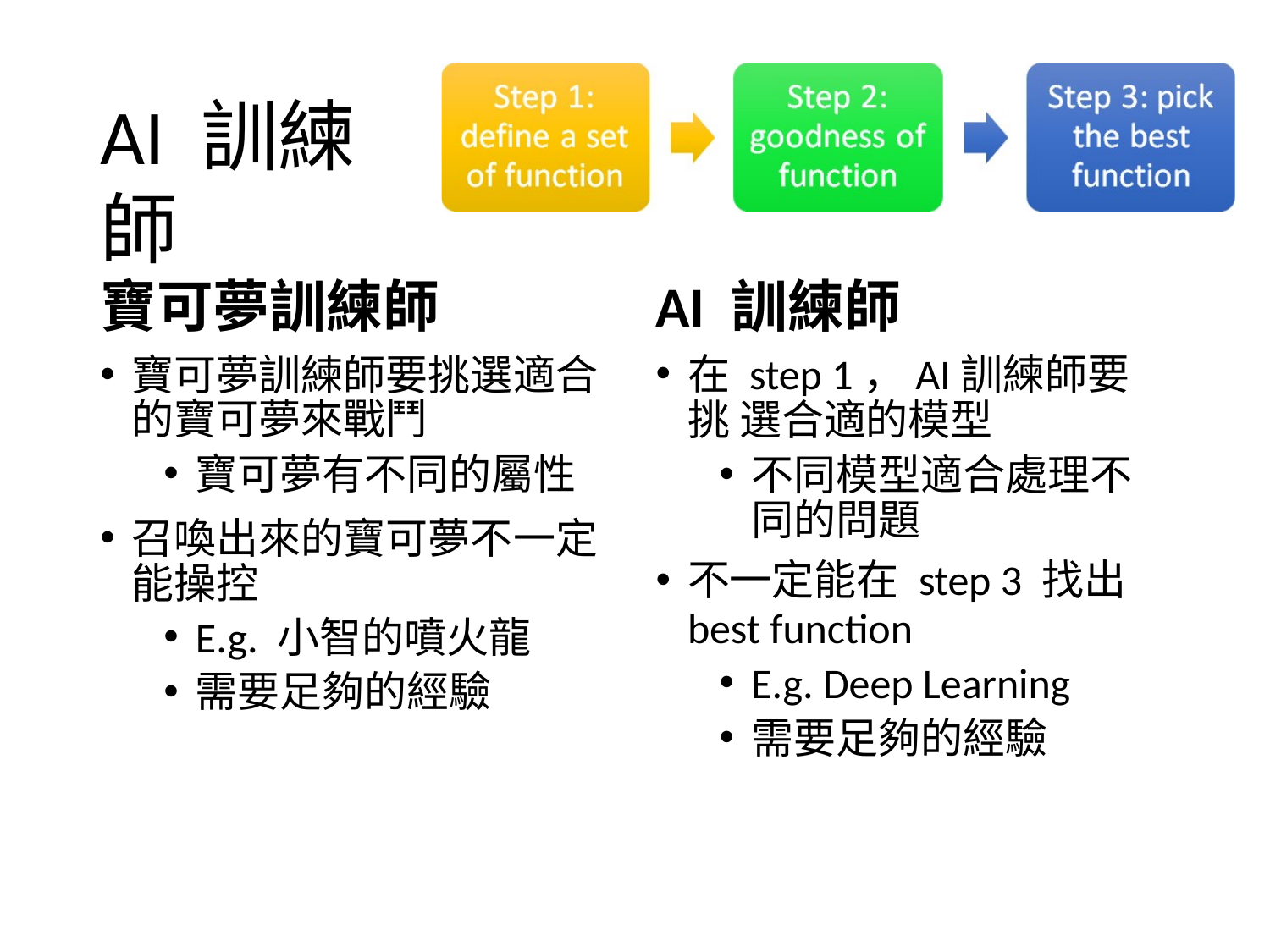

# AI 訓練師
寶可夢訓練師
寶可夢訓練師要挑選適合 的寶可夢來戰鬥
寶可夢有不同的屬性
召喚出來的寶可夢不一定 能操控
E.g. 小智的噴火龍
需要足夠的經驗
AI 訓練師
在 step 1，AI訓練師要挑 選合適的模型
不同模型適合處理不 同的問題
不一定能在 step 3 找出
best function
E.g. Deep Learning
需要足夠的經驗